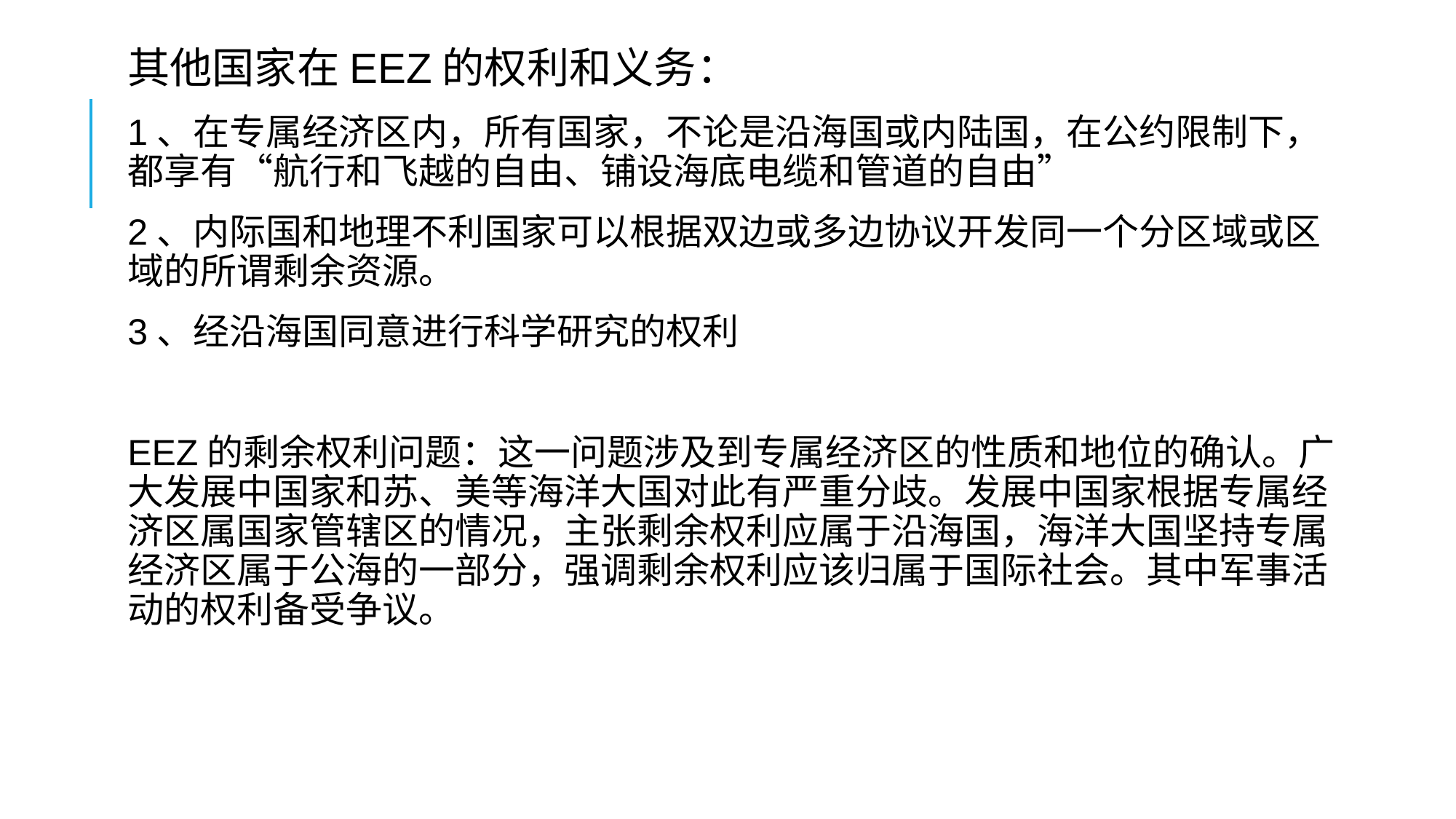

其他国家在EEZ的权利和义务：
1、在专属经济区内，所有国家，不论是沿海国或内陆国，在公约限制下，都享有“航行和飞越的自由、铺设海底电缆和管道的自由”
2、内际国和地理不利国家可以根据双边或多边协议开发同一个分区域或区域的所谓剩余资源。
3、经沿海国同意进行科学研究的权利

EEZ的剩余权利问题：这一问题涉及到专属经济区的性质和地位的确认。广大发展中国家和苏、美等海洋大国对此有严重分歧。发展中国家根据专属经济区属国家管辖区的情况，主张剩余权利应属于沿海国，海洋大国坚持专属经济区属于公海的一部分，强调剩余权利应该归属于国际社会。其中军事活动的权利备受争议。